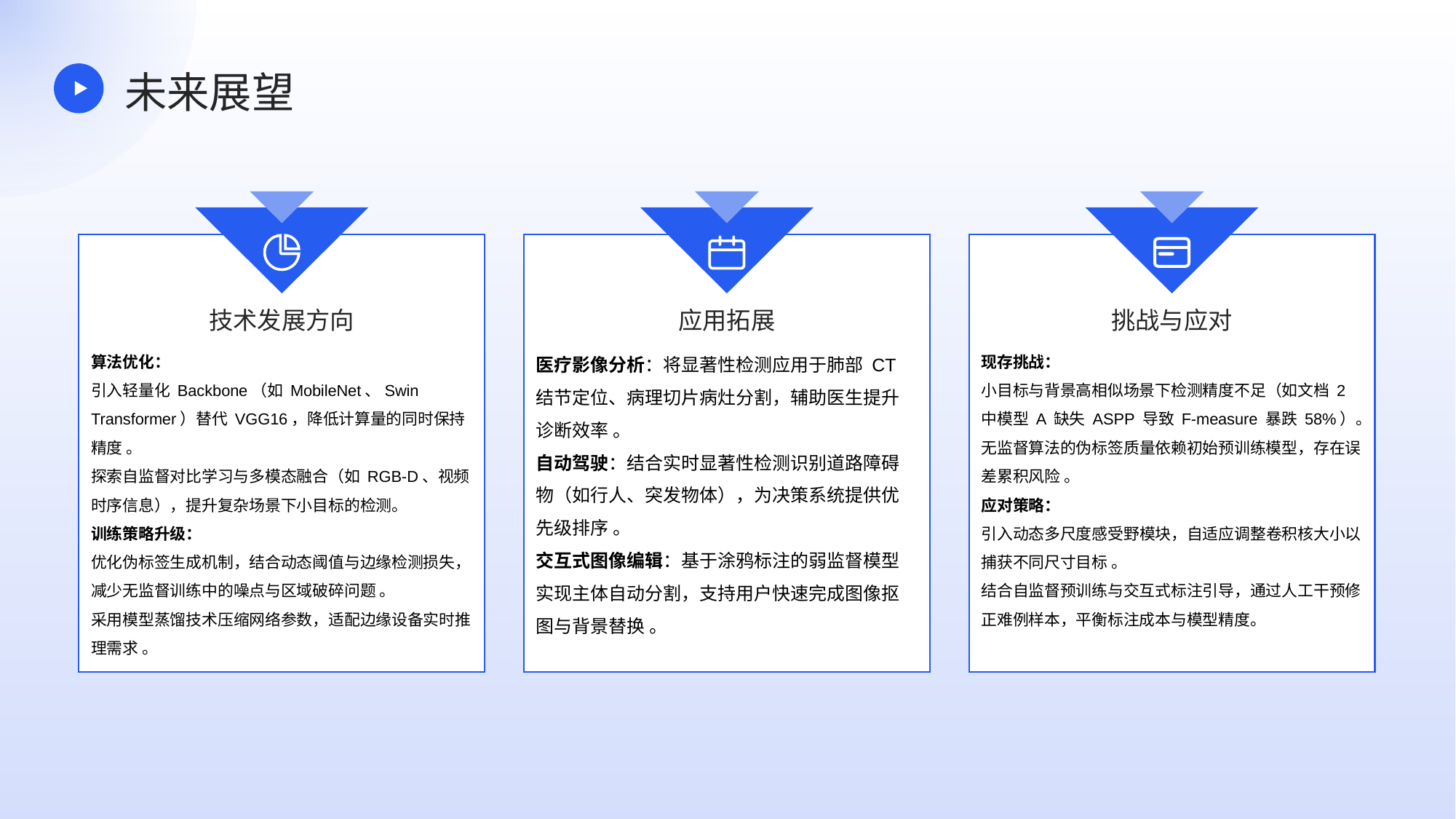

未来展望

技术发展方向
应用拓展
挑战与应对
算法优化：
引入轻量化 Backbone（如 MobileNet、Swin Transformer）替代 VGG16，降低计算量的同时保持精度 。
探索自监督对比学习与多模态融合（如 RGB-D、视频时序信息），提升复杂场景下小目标的检测。
训练策略升级：
优化伪标签生成机制，结合动态阈值与边缘检测损失，减少无监督训练中的噪点与区域破碎问题 。
采用模型蒸馏技术压缩网络参数，适配边缘设备实时推理需求 。
医疗影像分析：将显著性检测应用于肺部 CT 结节定位、病理切片病灶分割，辅助医生提升诊断效率 。
自动驾驶：结合实时显著性检测识别道路障碍物（如行人、突发物体），为决策系统提供优先级排序 。
交互式图像编辑：基于涂鸦标注的弱监督模型实现主体自动分割，支持用户快速完成图像抠图与背景替换 。
现存挑战：
小目标与背景高相似场景下检测精度不足（如文档 2 中模型 A 缺失 ASPP 导致 F-measure 暴跌 58%）。
无监督算法的伪标签质量依赖初始预训练模型，存在误差累积风险 。
应对策略：
引入动态多尺度感受野模块，自适应调整卷积核大小以捕获不同尺寸目标 。
结合自监督预训练与交互式标注引导，通过人工干预修正难例样本，平衡标注成本与模型精度。